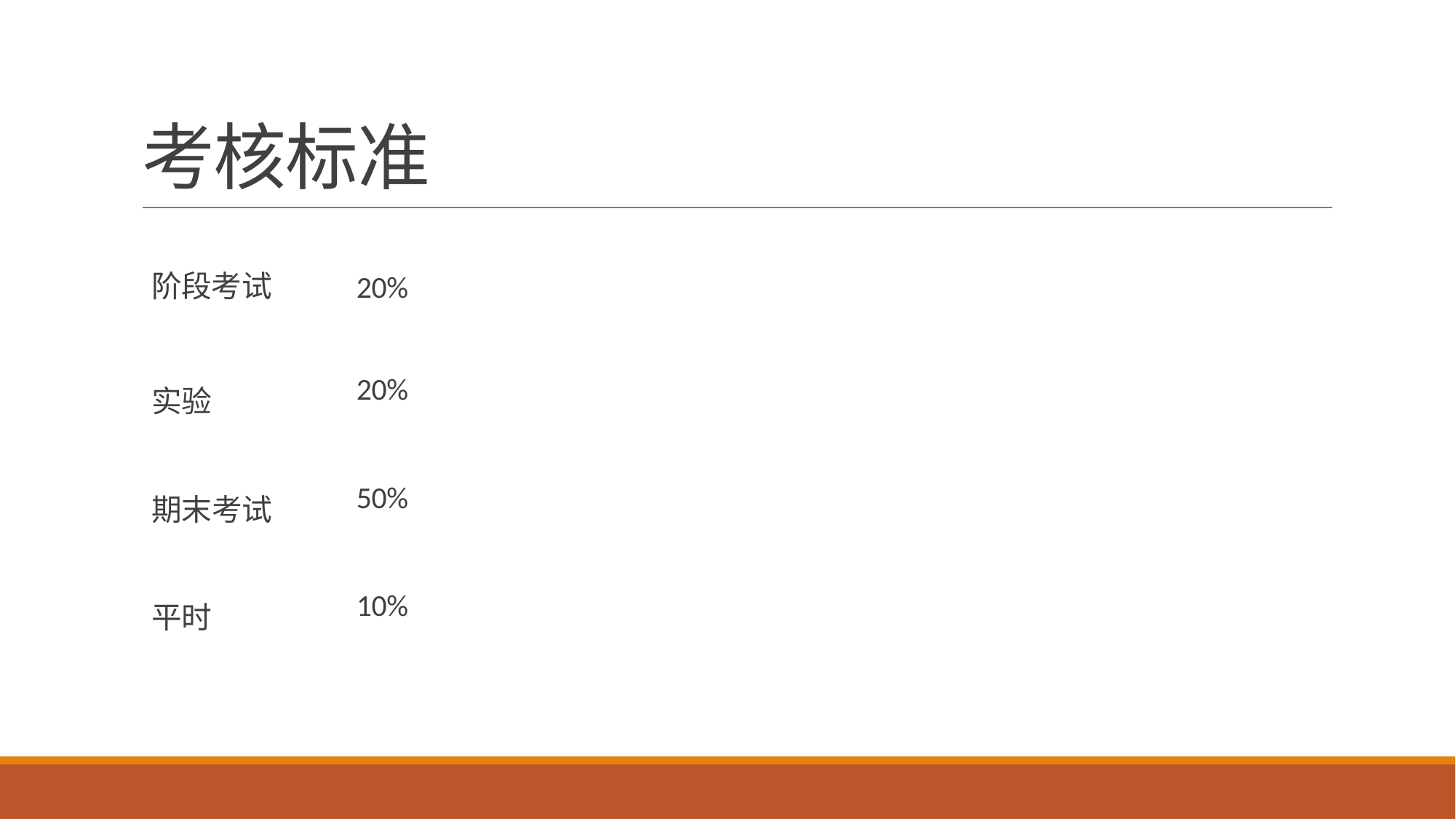

# 考核标准

| 阶段考试 | 20% |
| --- | --- |
| 实验 | 20% |
| 期末考试 | 50% |
| 平时 | 10% |